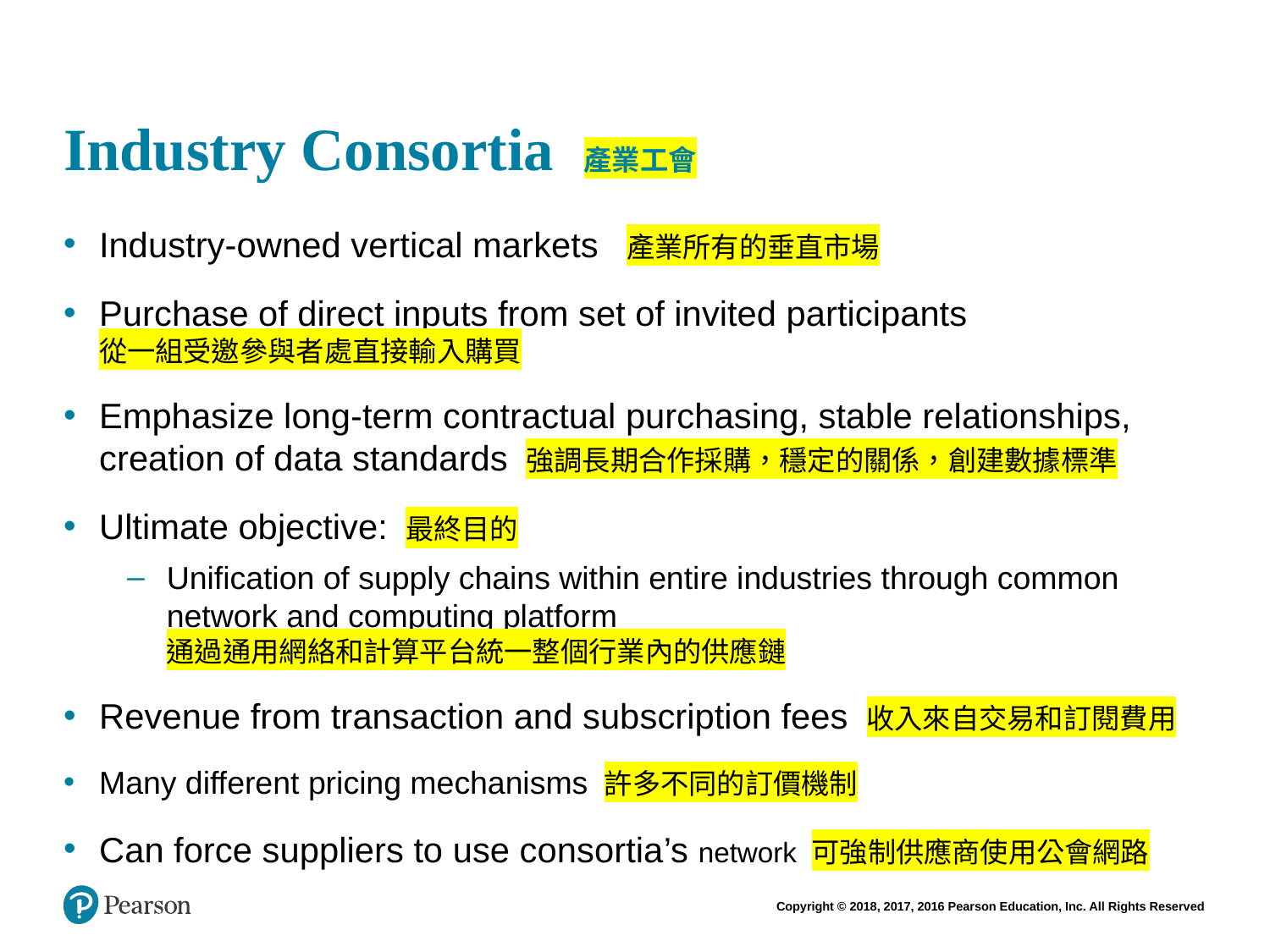

# Industry Consortia 產業工會
Industry-owned vertical markets　產業所有的垂直市場
Purchase of direct inputs from set of invited participants
從一組受邀參與者處直接輸入購買
Emphasize long-term contractual purchasing, stable relationships, creation of data standards 強調長期合作採購，穩定的關係，創建數據標準
Ultimate objective: 最終目的
Unification of supply chains within entire industries through common network and computing platform
通過通用網絡和計算平台統一整個行業內的供應鏈
Revenue from transaction and subscription fees 收入來自交易和訂閱費用
Many different pricing mechanisms 許多不同的訂價機制
Can force suppliers to use consortia’s network 可強制供應商使用公會網路